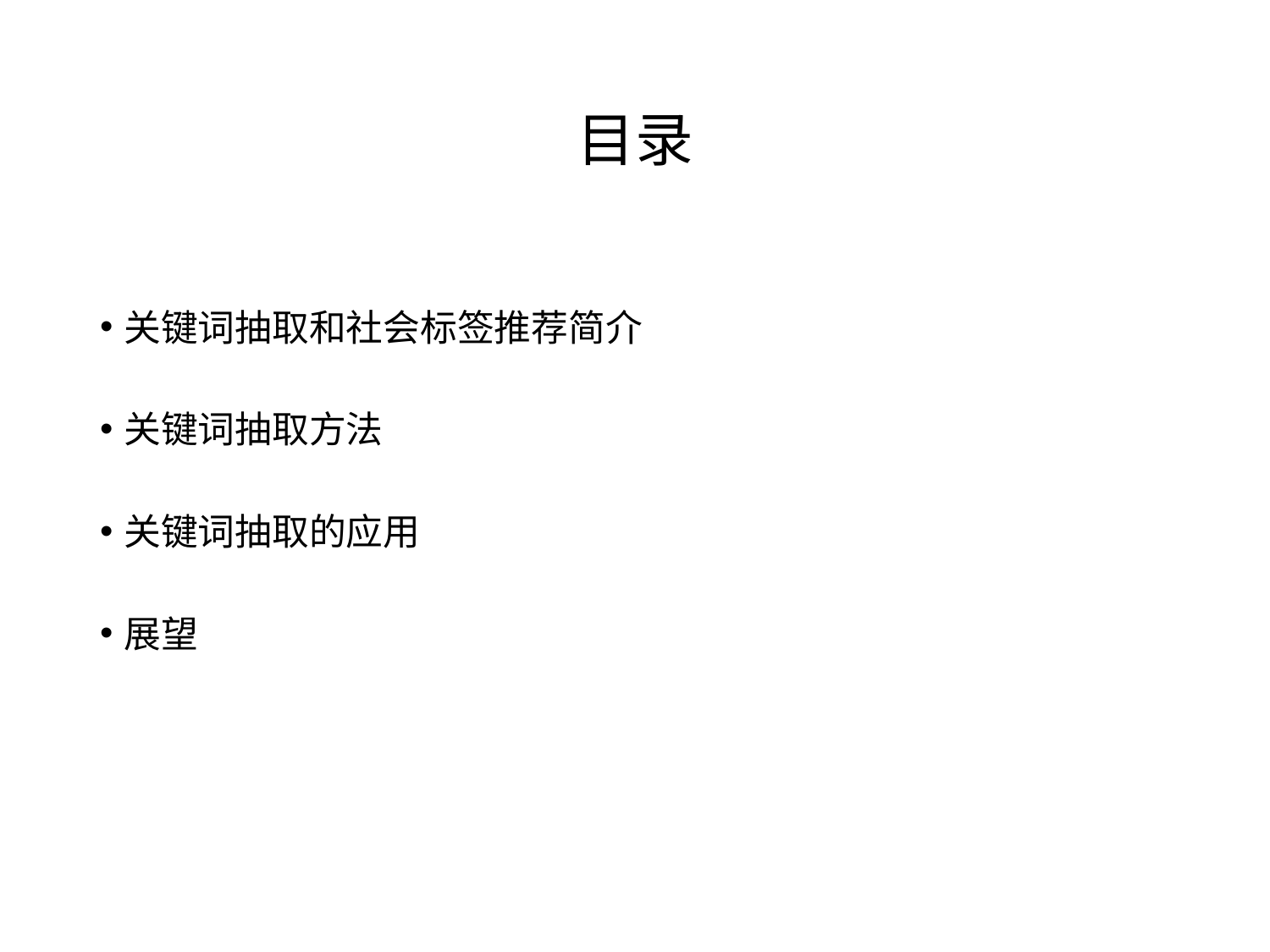

# 目录
关键词抽取和社会标签推荐简介
关键词抽取方法
关键词抽取的应用
展望